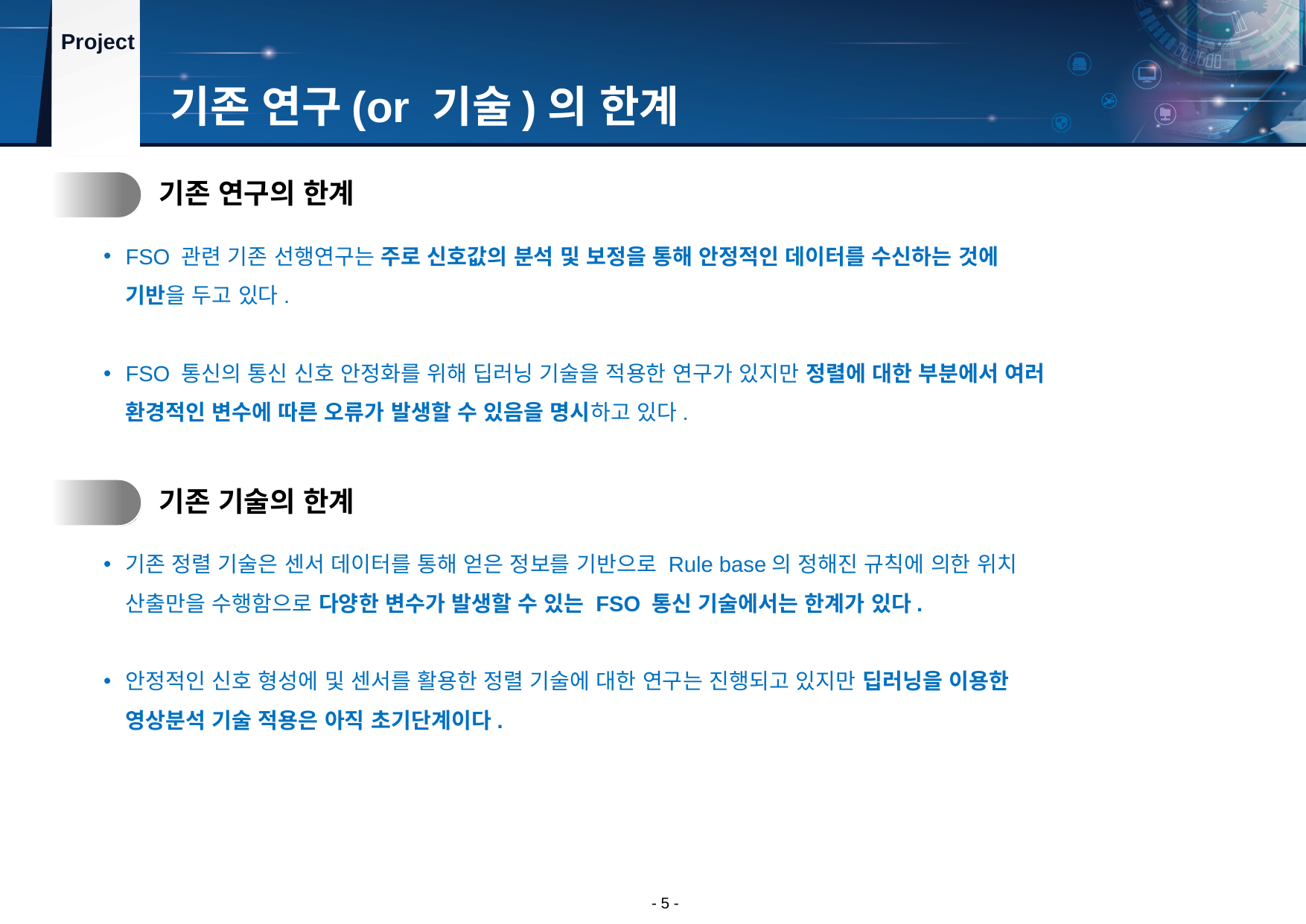

기존 연구(or 기술)의 한계

1.
기존 연구의 한계
FSO 관련 기존 선행연구는 주로 신호값의 분석 및 보정을 통해 안정적인 데이터를 수신하는 것에 기반을 두고 있다.

FSO 통신의 통신 신호 안정화를 위해 딥러닝 기술을 적용한 연구가 있지만 정렬에 대한 부분에서 여러 환경적인 변수에 따른 오류가 발생할 수 있음을 명시하고 있다.

2.
기존 기술의 한계
기존 정렬 기술은 센서 데이터를 통해 얻은 정보를 기반으로 Rule base의 정해진 규칙에 의한 위치 산출만을 수행함으로 다양한 변수가 발생할 수 있는 FSO 통신 기술에서는 한계가 있다.

안정적인 신호 형성에 및 센서를 활용한 정렬 기술에 대한 연구는 진행되고 있지만 딥러닝을 이용한 영상분석 기술 적용은 아직 초기단계이다.
- 5 -